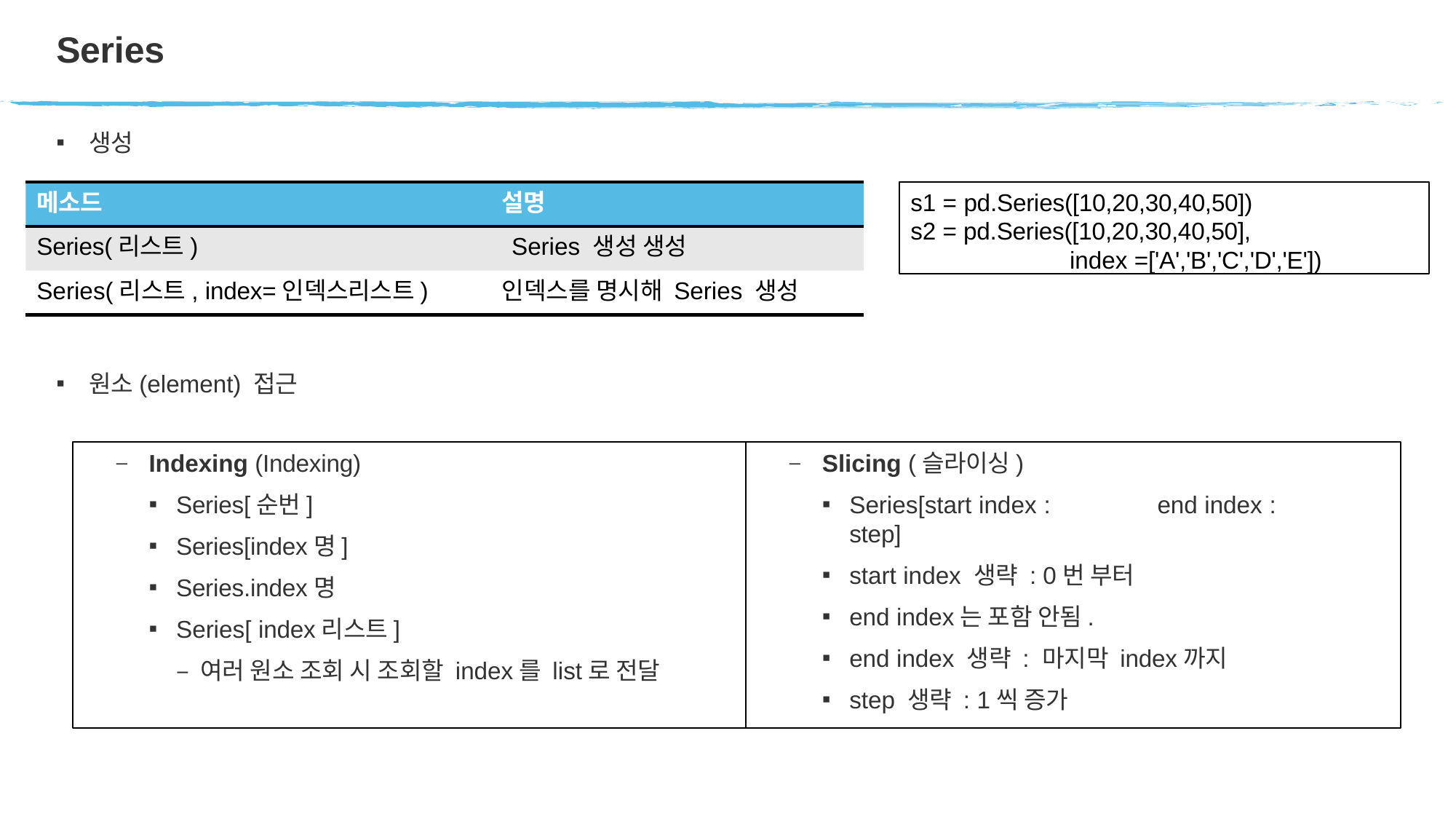

# Series
생성

s1 = pd.Series([10,20,30,40,50])
s2 = pd.Series([10,20,30,40,50],
index =['A','B','C','D','E'])
메소드
설명
Series(리스트)
Series 생성 생성
Series(리스트, index=인덱스리스트)
인덱스를 명시해 Series 생성

원소(element) 접근
Indexing (Indexing)
Series[순번]
Series[index명]
Series.index명
Series[ index리스트]
– 여러 원소 조회 시 조회할 index를 list로 전달
Slicing (슬라이싱)
Series[start index :	end index : step]
start index 생략 : 0번 부터
end index는 포함 안됨.
end index 생략 : 마지막 index까지
step 생략 : 1씩 증가